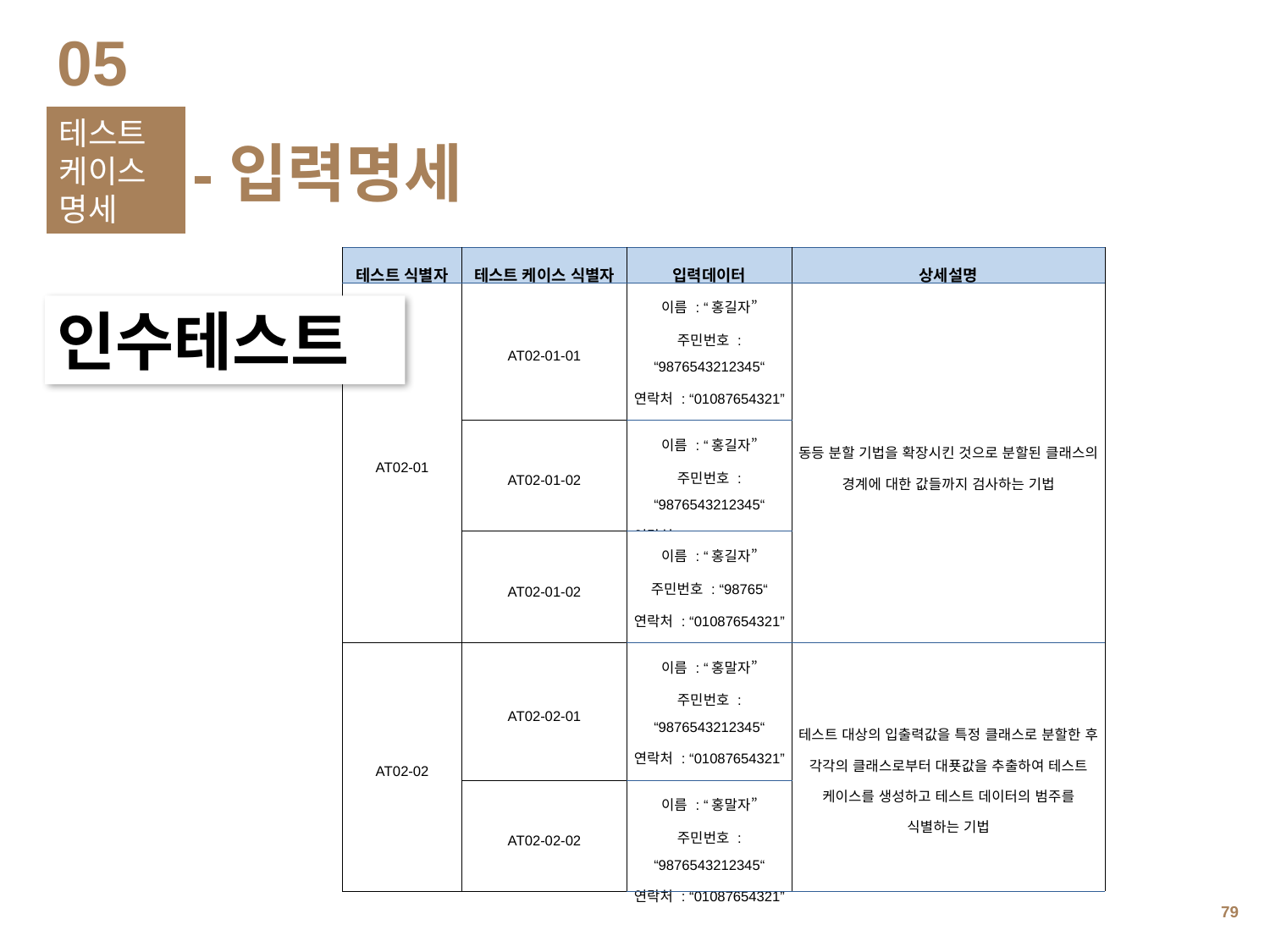

05
테스트 케이스명세
-입력명세
| 테스트 식별자 | 테스트 케이스 식별자 | 입력데이터 | 상세설명 |
| --- | --- | --- | --- |
| AT02-01 | AT02-01-01 | 이름 : “홍길자” 주민번호 : “9876543212345“ 연락처 : “01087654321” 주소 : “구미시“ | 동등 분할 기법을 확장시킨 것으로 분할된 클래스의 경계에 대한 값들까지 검사하는 기법 |
|  | AT02-01-02 | 이름 : “홍길자” 주민번호 : “9876543212345“ 연락처 : “01087654321” |  |
|  | AT02-01-02 | 이름 : “홍길자” 주민번호 : “98765“ 연락처 : “01087654321” 주소 : “구미시“ |  |
| AT02-02 | AT02-02-01 | 이름 : “홍말자” 주민번호 : “9876543212345“ 연락처 : “01087654321” 주소 : “구미시“ | 테스트 대상의 입출력값을 특정 클래스로 분할한 후 각각의 클래스로부터 대푯값을 추출하여 테스트 케이스를 생성하고 테스트 데이터의 범주를 식별하는 기법 |
|  | AT02-02-02 | 이름 : “홍말자” 주민번호 : “9876543212345“ 연락처 : “01087654321” |  |
인수테스트
79